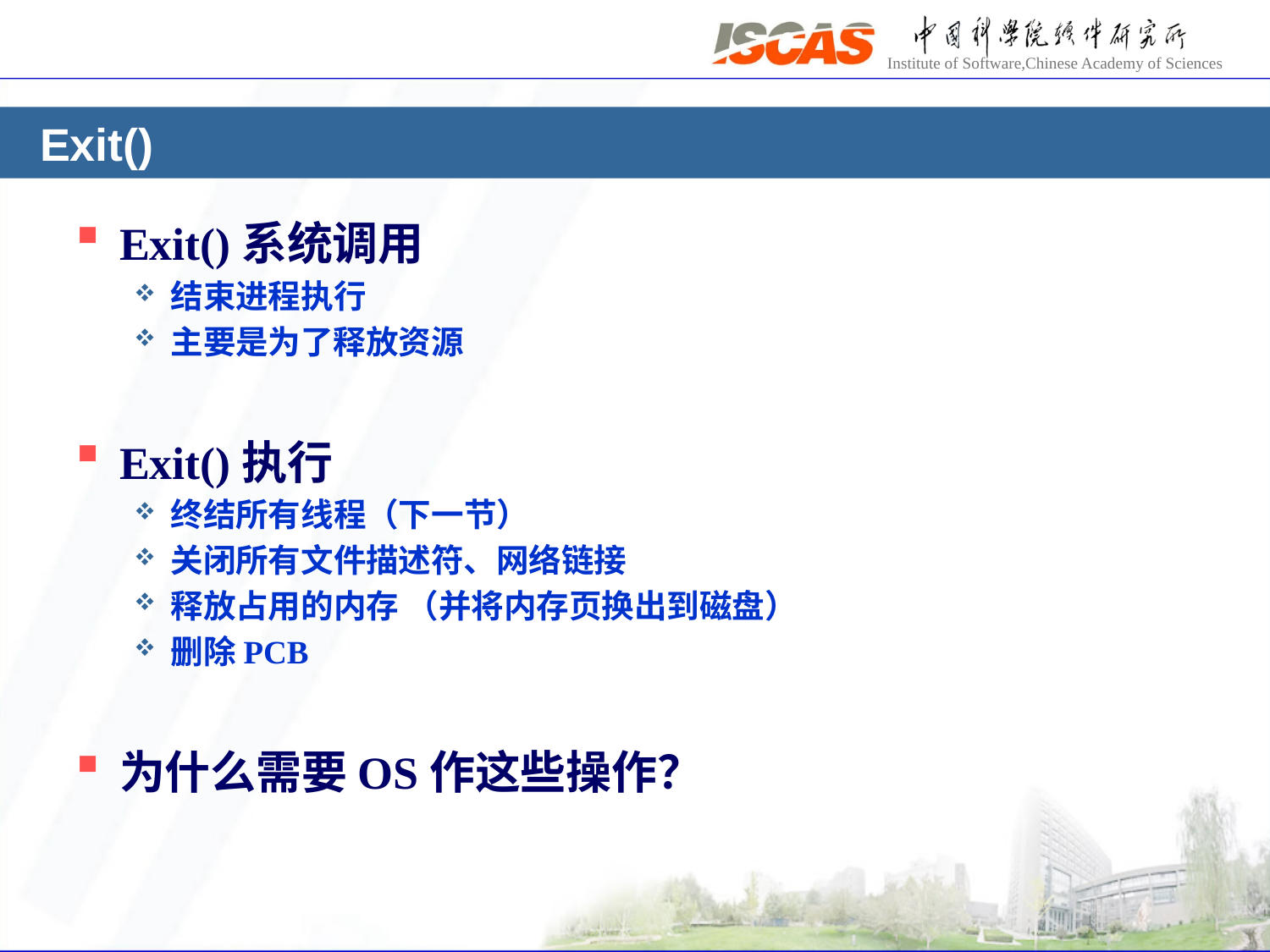

# Exit()
Exit()系统调用
结束进程执行
主要是为了释放资源

Exit()执行
终结所有线程（下一节）
关闭所有文件描述符、网络链接
释放占用的内存 （并将内存页换出到磁盘）
删除PCB

为什么需要OS作这些操作？